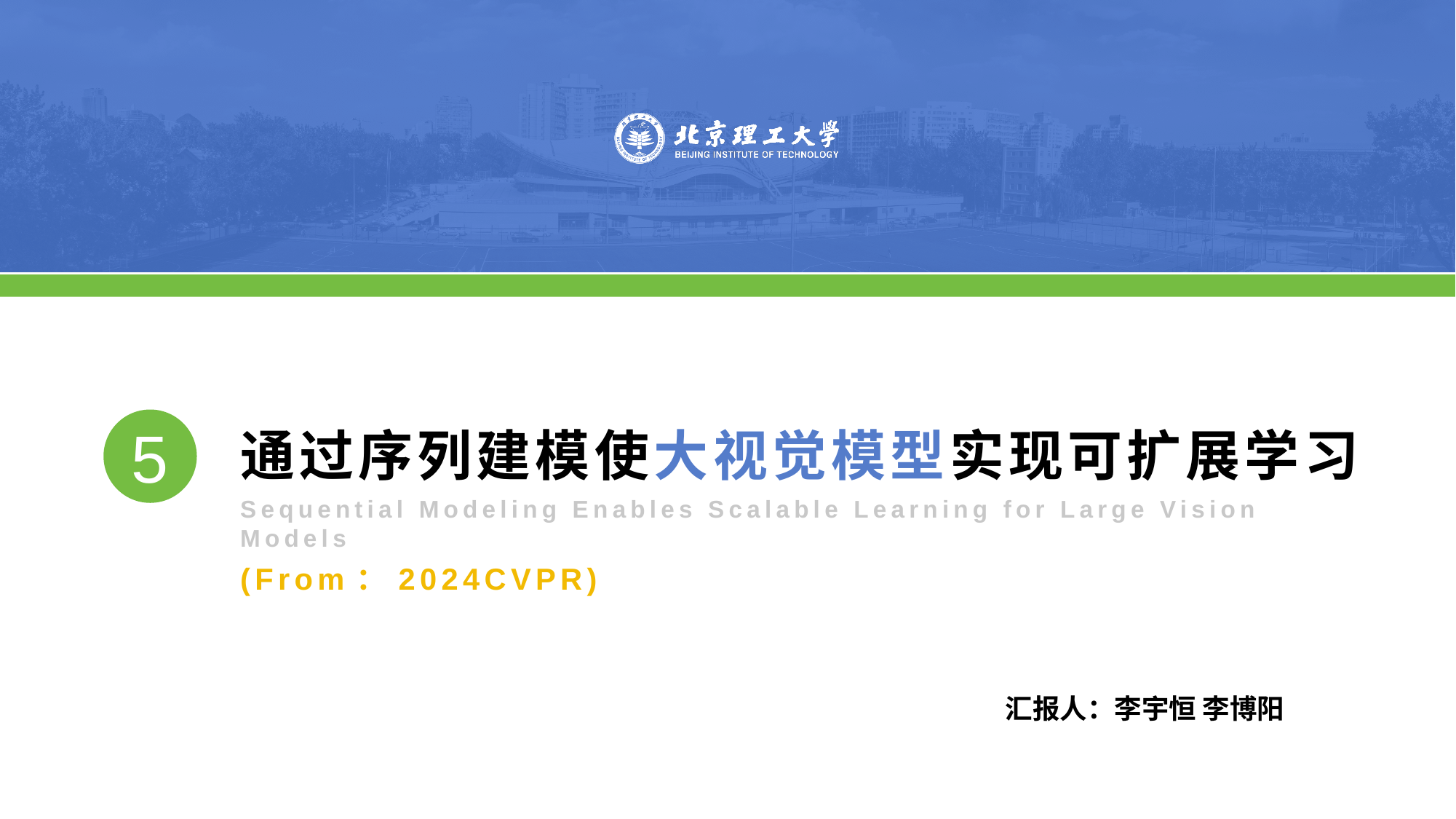

5
通过序列建模使大视觉模型实现可扩展学习
Sequential Modeling Enables Scalable Learning for Large Vision Models
(From：2024CVPR)
汇报人：李宇恒 李博阳